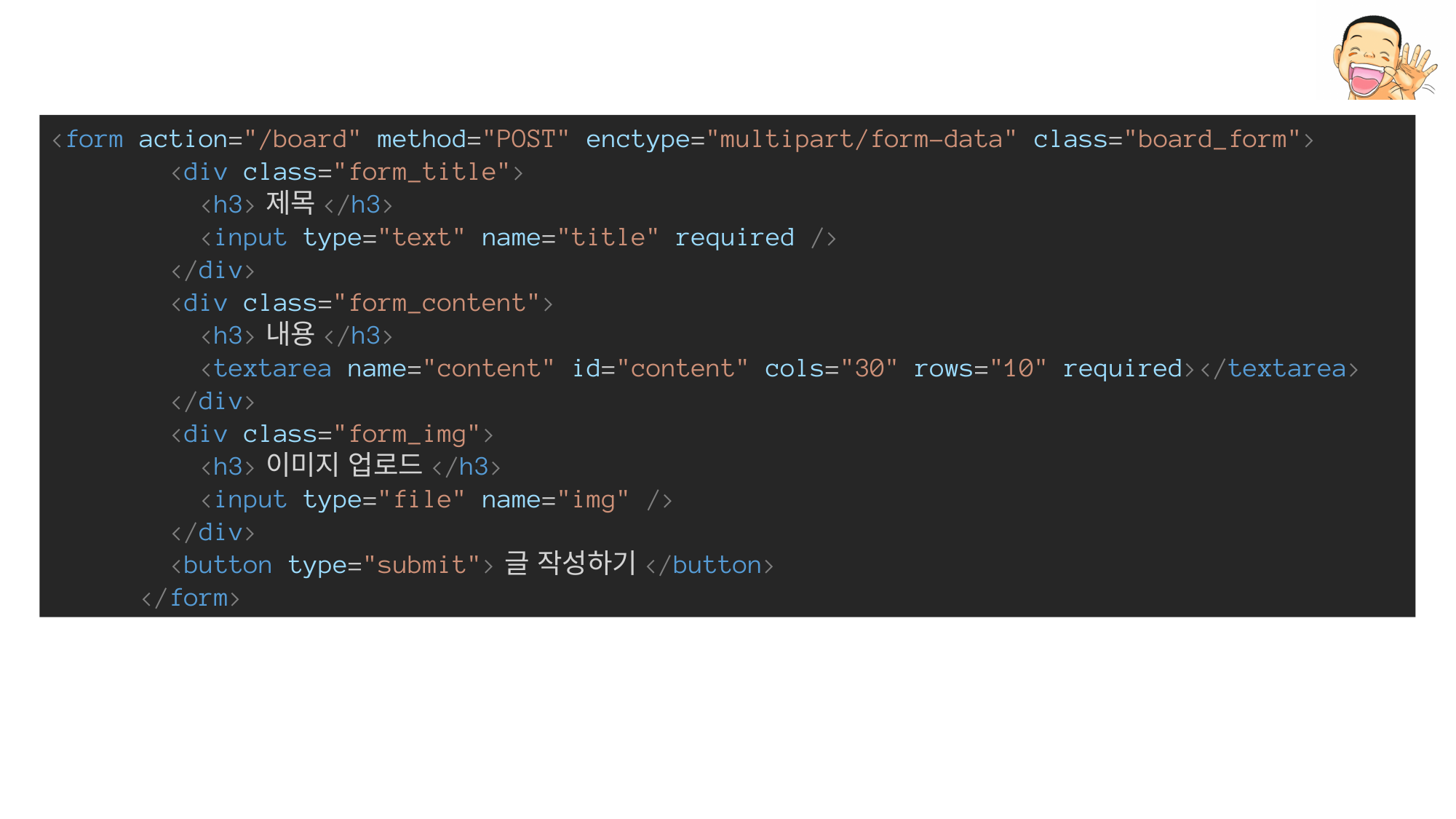

<form action="/board" method="POST" enctype="multipart/form-data" class="board_form">
        <div class="form_title">
          <h3>제목</h3>
          <input type="text" name="title" required />
        </div>
        <div class="form_content">
          <h3>내용</h3>
          <textarea name="content" id="content" cols="30" rows="10" required></textarea>
        </div>
        <div class="form_img">
          <h3>이미지 업로드</h3>
          <input type="file" name="img" />
        </div>
        <button type="submit">글 작성하기</button>
      </form>